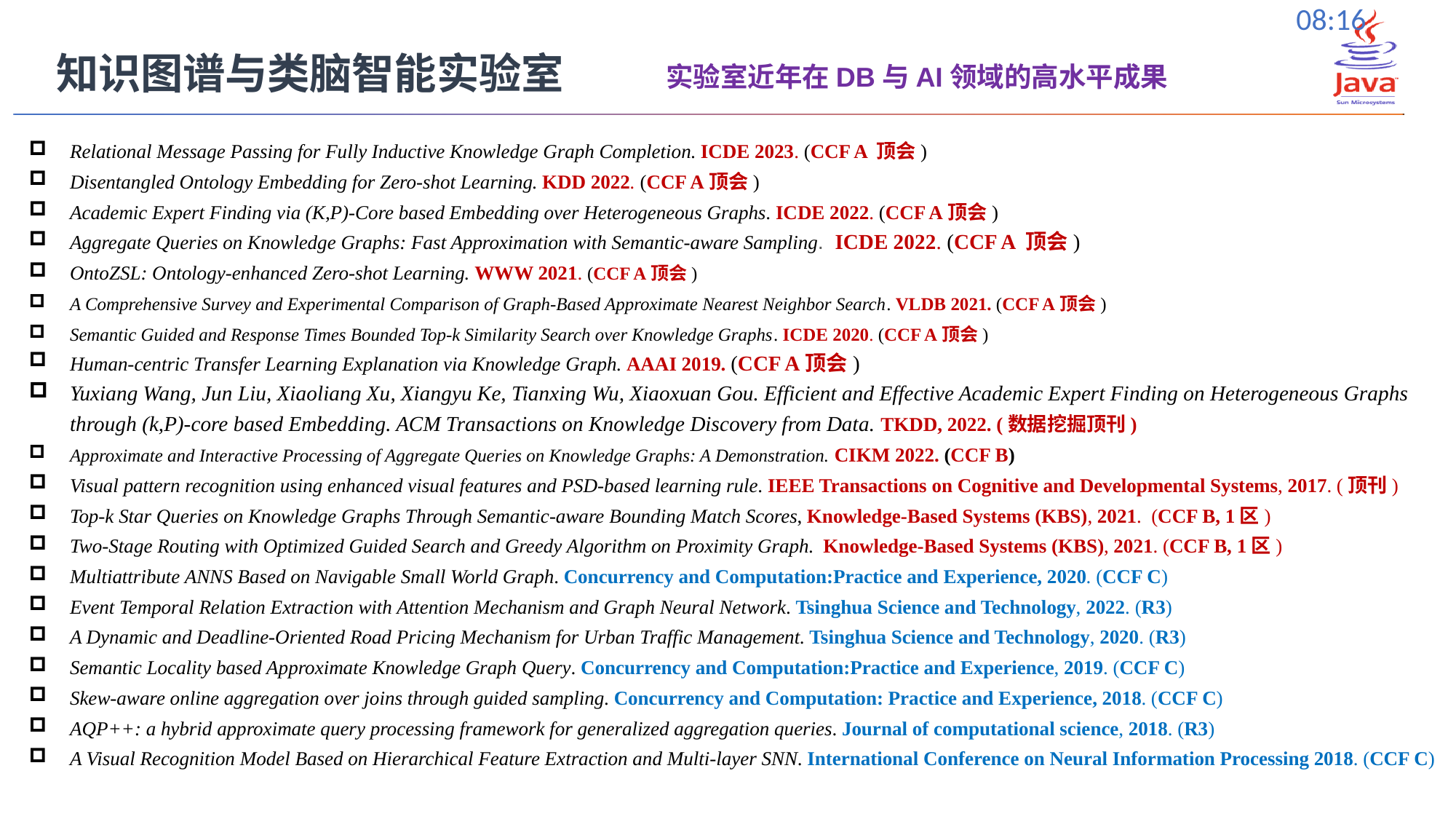

知识图谱与类脑智能实验室
实验室近年在DB与AI领域的高水平成果
Relational Message Passing for Fully Inductive Knowledge Graph Completion. ICDE 2023. (CCF A 顶会)
Disentangled Ontology Embedding for Zero-shot Learning. KDD 2022. (CCF A顶会)
Academic Expert Finding via (K,P)-Core based Embedding over Heterogeneous Graphs. ICDE 2022. (CCF A顶会)
Aggregate Queries on Knowledge Graphs: Fast Approximation with Semantic-aware Sampling.  ICDE 2022. (CCF A 顶会)
OntoZSL: Ontology-enhanced Zero-shot Learning. WWW 2021. (CCF A顶会)
A Comprehensive Survey and Experimental Comparison of Graph-Based Approximate Nearest Neighbor Search. VLDB 2021. (CCF A顶会)
Semantic Guided and Response Times Bounded Top-k Similarity Search over Knowledge Graphs. ICDE 2020. (CCF A顶会)
Human-centric Transfer Learning Explanation via Knowledge Graph. AAAI 2019. (CCF A顶会)
Yuxiang Wang, Jun Liu, Xiaoliang Xu, Xiangyu Ke, Tianxing Wu, Xiaoxuan Gou. Efficient and Effective Academic Expert Finding on Heterogeneous Graphs through (k,P)-core based Embedding. ACM Transactions on Knowledge Discovery from Data. TKDD, 2022. (数据挖掘顶刊)
Approximate and Interactive Processing of Aggregate Queries on Knowledge Graphs: A Demonstration. CIKM 2022. (CCF B)
Visual pattern recognition using enhanced visual features and PSD-based learning rule. IEEE Transactions on Cognitive and Developmental Systems, 2017. (顶刊)
Top-k Star Queries on Knowledge Graphs Through Semantic-aware Bounding Match Scores, Knowledge-Based Systems (KBS), 2021.  (CCF B, 1区)
Two-Stage Routing with Optimized Guided Search and Greedy Algorithm on Proximity Graph.  Knowledge-Based Systems (KBS), 2021. (CCF B, 1区)
Multiattribute ANNS Based on Navigable Small World Graph. Concurrency and Computation:Practice and Experience, 2020. (CCF C)
Event Temporal Relation Extraction with Attention Mechanism and Graph Neural Network. Tsinghua Science and Technology, 2022. (R3)
A Dynamic and Deadline-Oriented Road Pricing Mechanism for Urban Traffic Management. Tsinghua Science and Technology, 2020. (R3)
Semantic Locality based Approximate Knowledge Graph Query. Concurrency and Computation:Practice and Experience, 2019. (CCF C)
Skew-aware online aggregation over joins through guided sampling. Concurrency and Computation: Practice and Experience, 2018. (CCF C)
AQP++: a hybrid approximate query processing framework for generalized aggregation queries. Journal of computational science, 2018. (R3)
A Visual Recognition Model Based on Hierarchical Feature Extraction and Multi-layer SNN. International Conference on Neural Information Processing 2018. (CCF C)